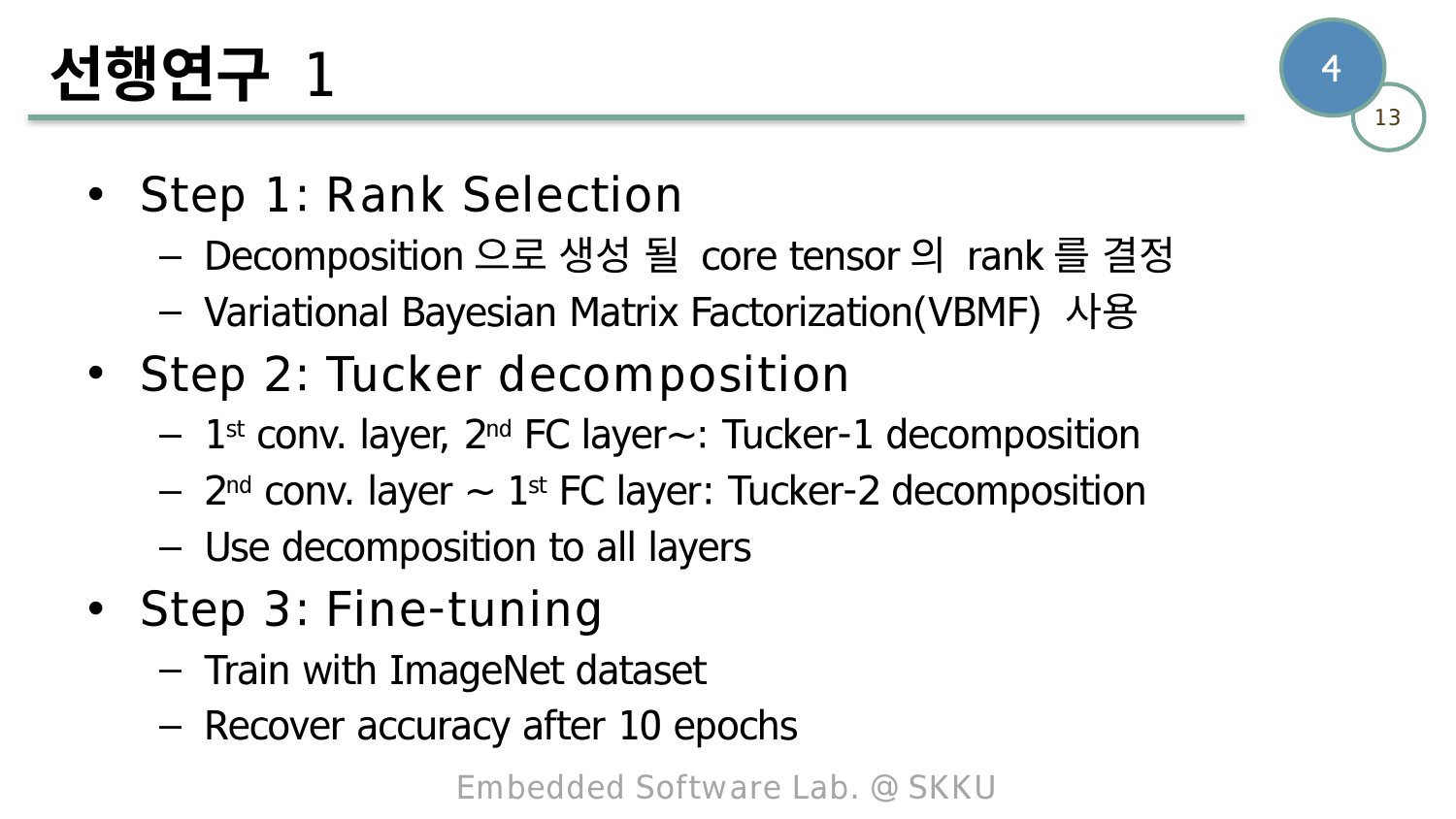

# 선행연구 1
Step 1: Rank Selection
Decomposition으로 생성 될 core tensor의 rank를 결정
Variational Bayesian Matrix Factorization(VBMF) 사용
Step 2: Tucker decomposition
1st conv. layer, 2nd FC layer~: Tucker-1 decomposition
2nd conv. layer ~ 1st FC layer: Tucker-2 decomposition
Use decomposition to all layers
Step 3: Fine-tuning
Train with ImageNet dataset
Recover accuracy after 10 epochs